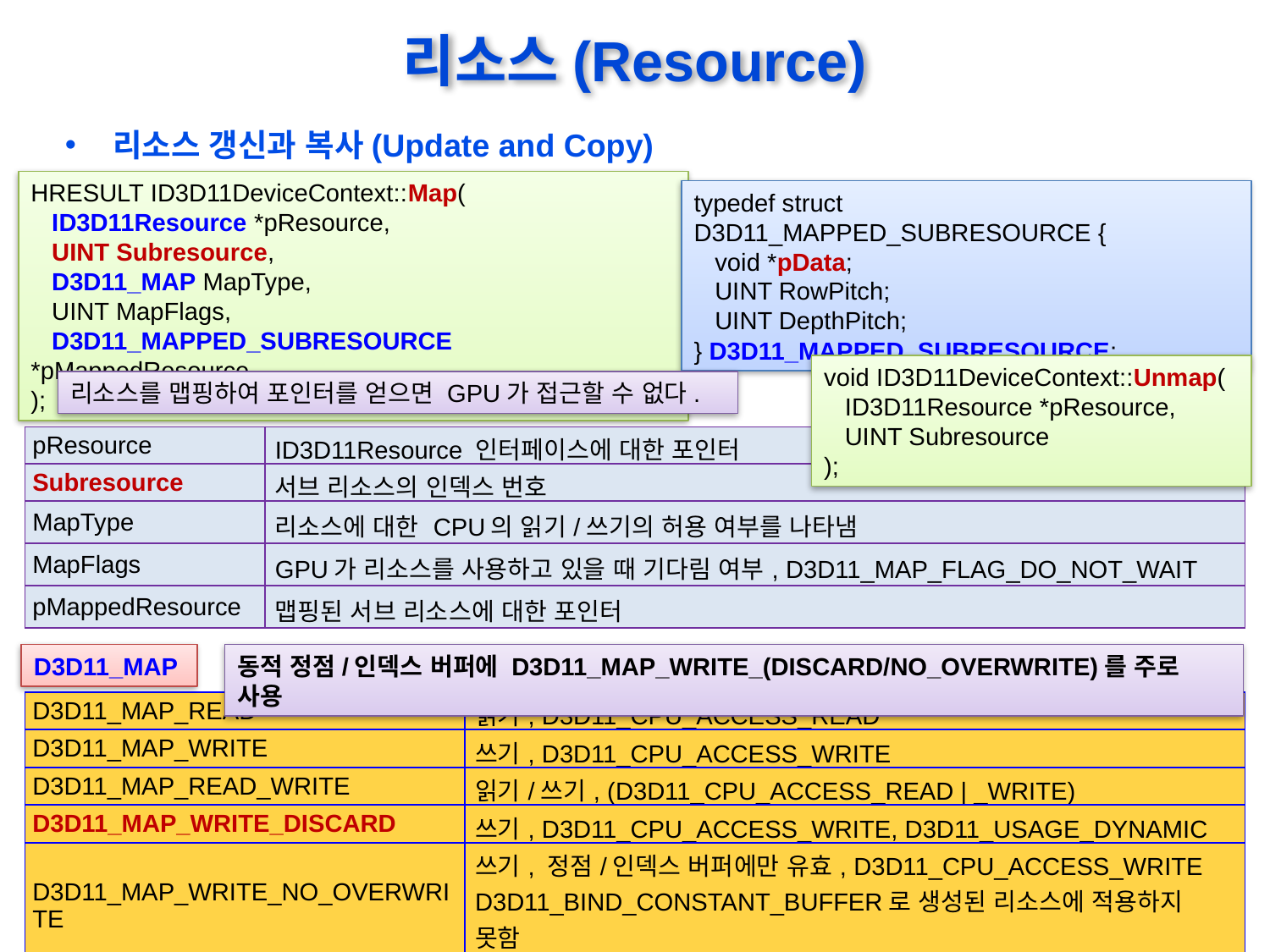

# 리소스(Resource)
리소스 갱신과 복사(Update and Copy)

HRESULT ID3D11DeviceContext::Map(
   ID3D11Resource *pResource,
   UINT Subresource,
   D3D11_MAP MapType,
   UINT MapFlags,
   D3D11_MAPPED_SUBRESOURCE *pMappedResource
);
typedef struct D3D11_MAPPED_SUBRESOURCE {
   void *pData;
   UINT RowPitch;
   UINT DepthPitch;
} D3D11_MAPPED_SUBRESOURCE;
void ID3D11DeviceContext::Unmap(
   ID3D11Resource *pResource,
   UINT Subresource
);
리소스를 맵핑하여 포인터를 얻으면 GPU가 접근할 수 없다.
| pResource | ID3D11Resource 인터페이스에 대한 포인터 |
| --- | --- |
| Subresource | 서브 리소스의 인덱스 번호 |
| MapType | 리소스에 대한 CPU의 읽기/쓰기의 허용 여부를 나타냄 |
| MapFlags | GPU가 리소스를 사용하고 있을 때 기다림 여부, D3D11\_MAP\_FLAG\_DO\_NOT\_WAIT |
| pMappedResource | 맵핑된 서브 리소스에 대한 포인터 |
동적 정점/인덱스 버퍼에 D3D11_MAP_WRITE_(DISCARD/NO_OVERWRITE)를 주로 사용
D3D11_MAP
| D3D11\_MAP\_READ | 읽기, D3D11\_CPU\_ACCESS\_READ |
| --- | --- |
| D3D11\_MAP\_WRITE | 쓰기, D3D11\_CPU\_ACCESS\_WRITE |
| D3D11\_MAP\_READ\_WRITE | 읽기/쓰기, (D3D11\_CPU\_ACCESS\_READ | \_WRITE) |
| D3D11\_MAP\_WRITE\_DISCARD | 쓰기, D3D11\_CPU\_ACCESS\_WRITE, D3D11\_USAGE\_DYNAMIC |
| D3D11\_MAP\_WRITE\_NO\_OVERWRITE | 쓰기, 정점/인덱스 버퍼에만 유효, D3D11\_CPU\_ACCESS\_WRITE D3D11\_BIND\_CONSTANT\_BUFFER로 생성된 리소스에 적용하지 못함 IA 단계가 사용하는 데이터 영역을 응용 프로그램이 쓸 수 없음 |